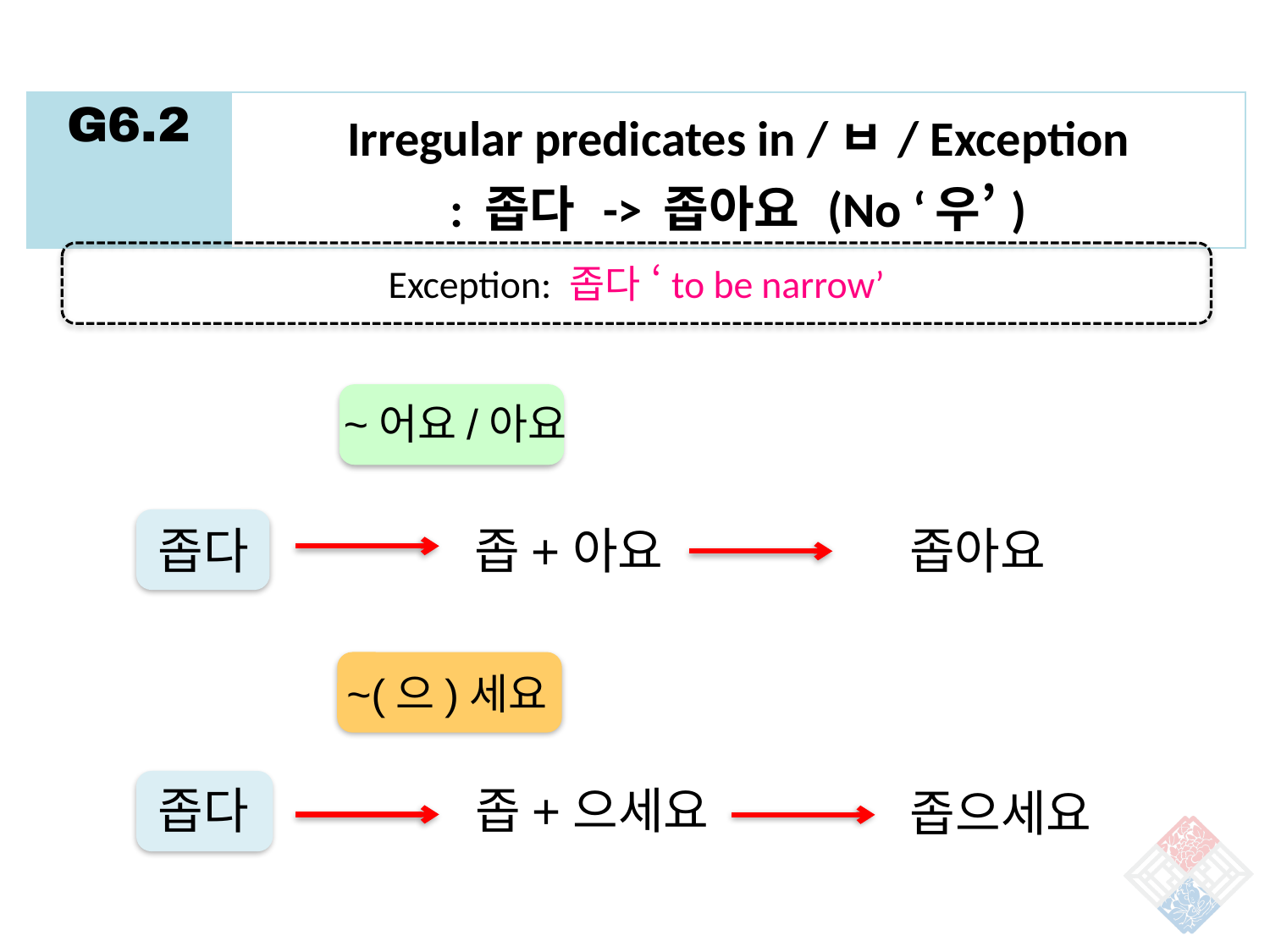

| G6.2 | Irregular predicates in /ㅂ/ Exception : 좁다 -> 좁아요 (No ‘우’) |
| --- | --- |

Exception: 좁다 ‘to be narrow’

~어요/아요

좁다
좁+아요
좁아요

~(으)세요
좁+으세요
좁다

좁으세요